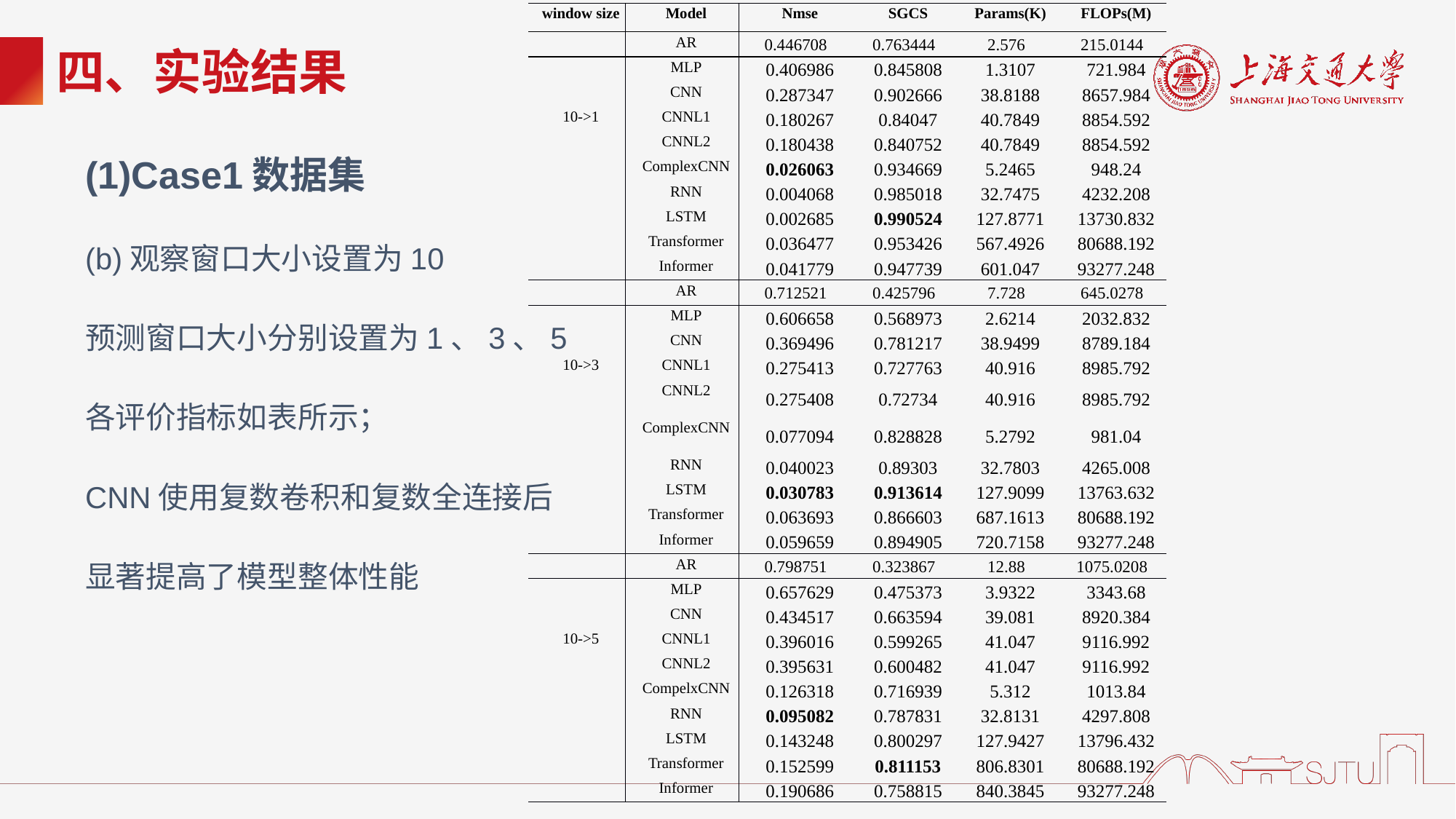

| window size | Model | Nmse | SGCS | Params(K) | FLOPs(M) |
| --- | --- | --- | --- | --- | --- |
|  | AR | 0.446708 | 0.763444 | 2.576 | 215.0144 |
|  | MLP | 0.406986 | 0.845808 | 1.3107 | 721.984 |
|  | CNN | 0.287347 | 0.902666 | 38.8188 | 8657.984 |
| 10->1 | CNNL1 | 0.180267 | 0.84047 | 40.7849 | 8854.592 |
|  | CNNL2 | 0.180438 | 0.840752 | 40.7849 | 8854.592 |
|  | ComplexCNN | 0.026063 | 0.934669 | 5.2465 | 948.24 |
|  | RNN | 0.004068 | 0.985018 | 32.7475 | 4232.208 |
|  | LSTM | 0.002685 | 0.990524 | 127.8771 | 13730.832 |
|  | Transformer | 0.036477 | 0.953426 | 567.4926 | 80688.192 |
|  | Informer | 0.041779 | 0.947739 | 601.047 | 93277.248 |
|  | AR | 0.712521 | 0.425796 | 7.728 | 645.0278 |
|  | MLP | 0.606658 | 0.568973 | 2.6214 | 2032.832 |
|  | CNN | 0.369496 | 0.781217 | 38.9499 | 8789.184 |
| 10->3 | CNNL1 | 0.275413 | 0.727763 | 40.916 | 8985.792 |
|  | CNNL2 | 0.275408 | 0.72734 | 40.916 | 8985.792 |
|  | ComplexCNN | 0.077094 | 0.828828 | 5.2792 | 981.04 |
|  | RNN | 0.040023 | 0.89303 | 32.7803 | 4265.008 |
|  | LSTM | 0.030783 | 0.913614 | 127.9099 | 13763.632 |
|  | Transformer | 0.063693 | 0.866603 | 687.1613 | 80688.192 |
|  | Informer | 0.059659 | 0.894905 | 720.7158 | 93277.248 |
|  | AR | 0.798751 | 0.323867 | 12.88 | 1075.0208 |
|  | MLP | 0.657629 | 0.475373 | 3.9322 | 3343.68 |
|  | CNN | 0.434517 | 0.663594 | 39.081 | 8920.384 |
| 10->5 | CNNL1 | 0.396016 | 0.599265 | 41.047 | 9116.992 |
|  | CNNL2 | 0.395631 | 0.600482 | 41.047 | 9116.992 |
|  | CompelxCNN | 0.126318 | 0.716939 | 5.312 | 1013.84 |
|  | RNN | 0.095082 | 0.787831 | 32.8131 | 4297.808 |
|  | LSTM | 0.143248 | 0.800297 | 127.9427 | 13796.432 |
|  | Transformer | 0.152599 | 0.811153 | 806.8301 | 80688.192 |
|  | Informer | 0.190686 | 0.758815 | 840.3845 | 93277.248 |
# 四、实验结果
(1)Case1数据集
(b)观察窗口大小设置为10
预测窗口大小分别设置为1、3、5
各评价指标如表所示；
CNN使用复数卷积和复数全连接后
显著提高了模型整体性能